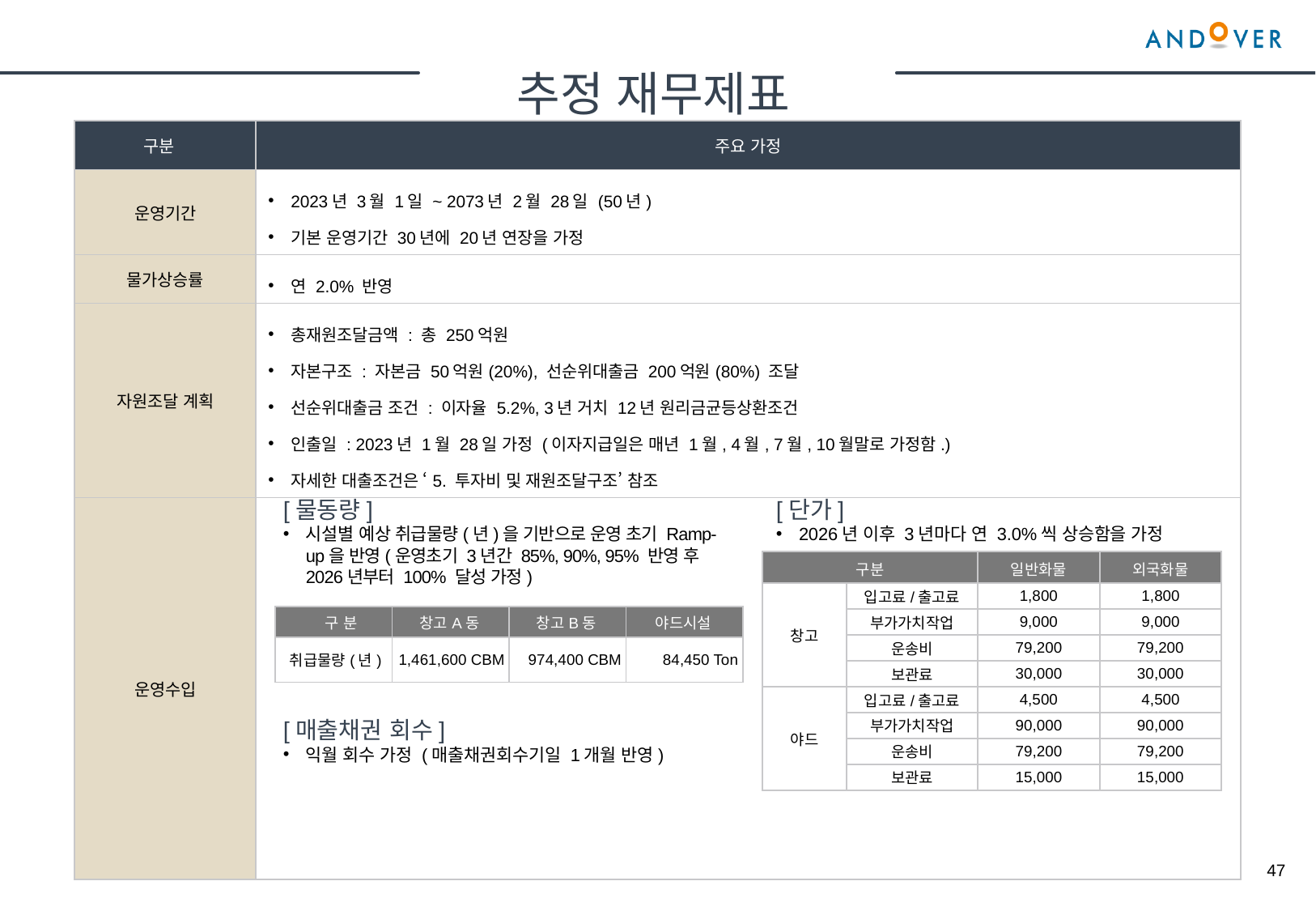

추정 재무제표
| 구분 | 주요 가정 |
| --- | --- |
| 운영기간 | 2023년 3월 1일 ~ 2073년 2월 28일 (50년) 기본 운영기간 30년에 20년 연장을 가정 |
| 물가상승률 | 연 2.0% 반영 |
| 자원조달 계획 | 총재원조달금액 : 총 250억원 자본구조 : 자본금 50억원(20%), 선순위대출금 200억원(80%) 조달 선순위대출금 조건 : 이자율 5.2%, 3년 거치 12년 원리금균등상환조건 인출일 : 2023년 1월 28일 가정 (이자지급일은 매년 1월, 4월, 7월, 10월말로 가정함.) 자세한 대출조건은 ‘5. 투자비 및 재원조달구조’ 참조 |
| 운영수입 |  |
[물동량]
시설별 예상 취급물량(년)을 기반으로 운영 초기 Ramp-up을 반영(운영초기 3년간 85%, 90%, 95% 반영 후 2026년부터 100% 달성 가정)
[단가]
2026년 이후 3년마다 연 3.0%씩 상승함을 가정
| 구분 |  | 일반화물 | 외국화물 |
| --- | --- | --- | --- |
| 창고 | 입고료/출고료 | 1,800 | 1,800 |
|  | 부가가치작업 | 9,000 | 9,000 |
|  | 운송비 | 79,200 | 79,200 |
|  | 보관료 | 30,000 | 30,000 |
| 야드 | 입고료/출고료 | 4,500 | 4,500 |
|  | 부가가치작업 | 90,000 | 90,000 |
|  | 운송비 | 79,200 | 79,200 |
|  | 보관료 | 15,000 | 15,000 |
| 구 분 | 창고A동 | 창고B동 | 야드시설 |
| --- | --- | --- | --- |
| 취급물량(년) | 1,461,600 CBM | 974,400 CBM | 84,450 Ton |
[매출채권 회수]
익월 회수 가정 (매출채권회수기일 1개월 반영)
47